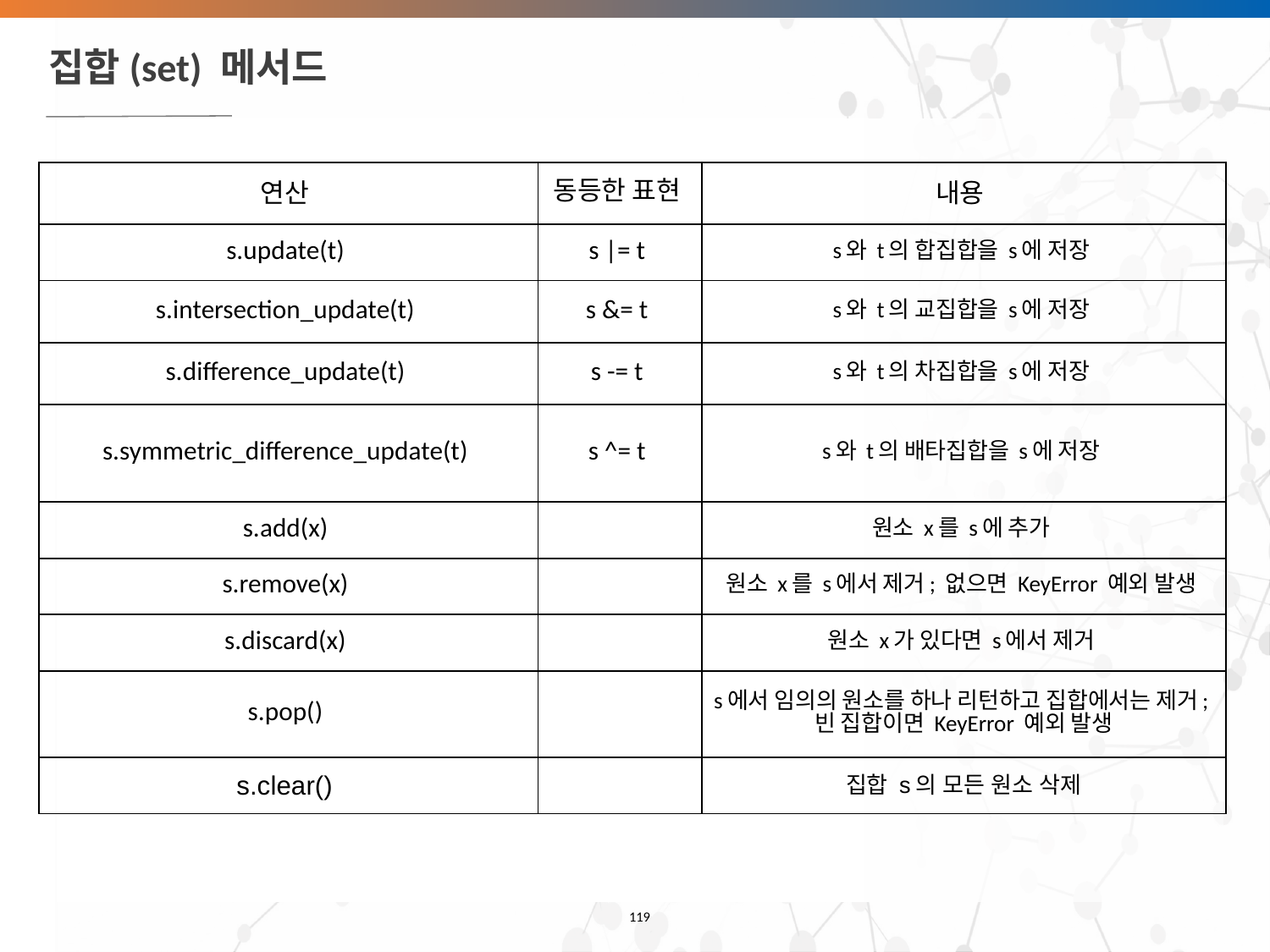

# 집합(set) 메서드
| 연산 | 동등한 표현 | 내용 |
| --- | --- | --- |
| s.update(t) | s |= t | s와 t의 합집합을 s에 저장 |
| s.intersection\_update(t) | s &= t | s와 t의 교집합을 s에 저장 |
| s.difference\_update(t) | s -= t | s와 t의 차집합을 s에 저장 |
| s.symmetric\_difference\_update(t) | s ^= t | s와 t의 배타집합을 s에 저장 |
| s.add(x) |  | 원소 x를 s에 추가 |
| s.remove(x) |  | 원소 x를 s에서 제거; 없으면 KeyError 예외 발생 |
| s.discard(x) |  | 원소 x가 있다면 s에서 제거 |
| s.pop() |  | s에서 임의의 원소를 하나 리턴하고 집합에서는 제거; 빈 집합이면 KeyError 예외 발생 |
| s.clear() |  | 집합 s의 모든 원소 삭제 |
119